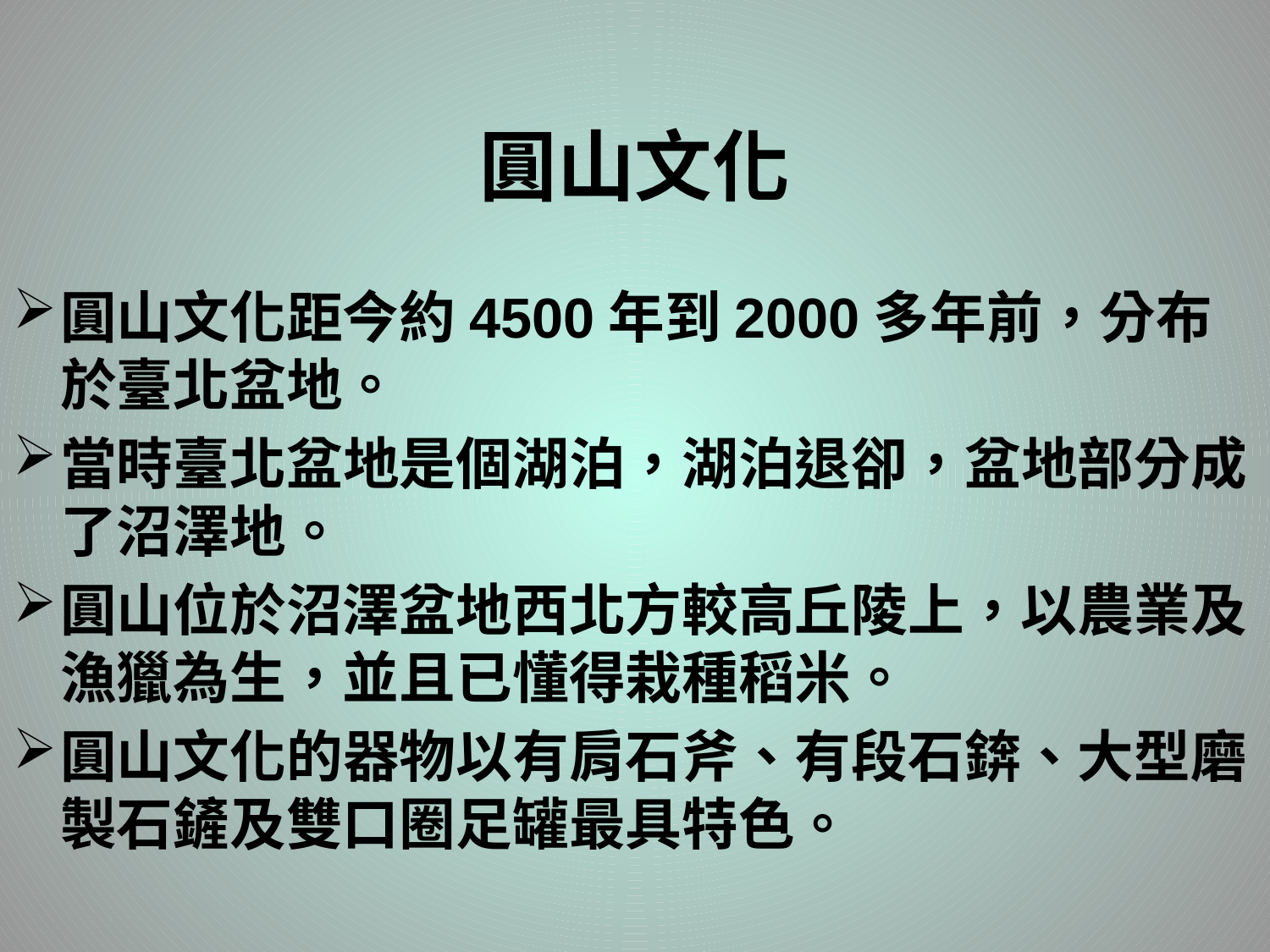

# 圓山文化
圓山文化距今約4500年到2000多年前，分布於臺北盆地。
當時臺北盆地是個湖泊，湖泊退卻，盆地部分成了沼澤地。
圓山位於沼澤盆地西北方較高丘陵上，以農業及漁獵為生，並且已懂得栽種稻米。
圓山文化的器物以有肩石斧、有段石錛、大型磨製石鏟及雙口圈足罐最具特色。